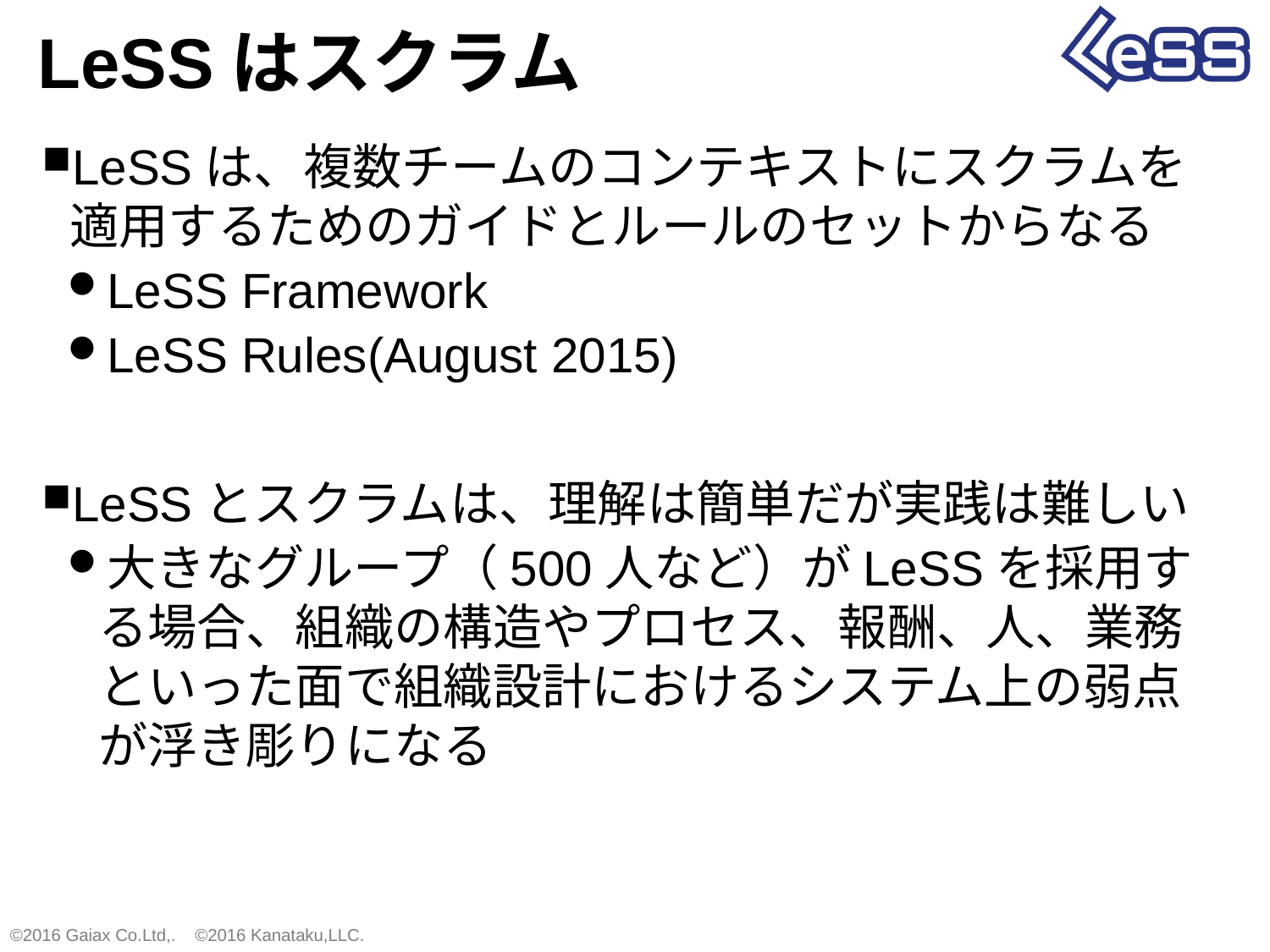

# LeSSはスクラム
LeSSは、複数チームのコンテキストにスクラムを適用するためのガイドとルールのセットからなる
LeSS Framework
LeSS Rules(August 2015)

LeSSとスクラムは、理解は簡単だが実践は難しい
大きなグループ（500人など）がLeSSを採用する場合、組織の構造やプロセス、報酬、人、業務といった面で組織設計におけるシステム上の弱点が浮き彫りになる